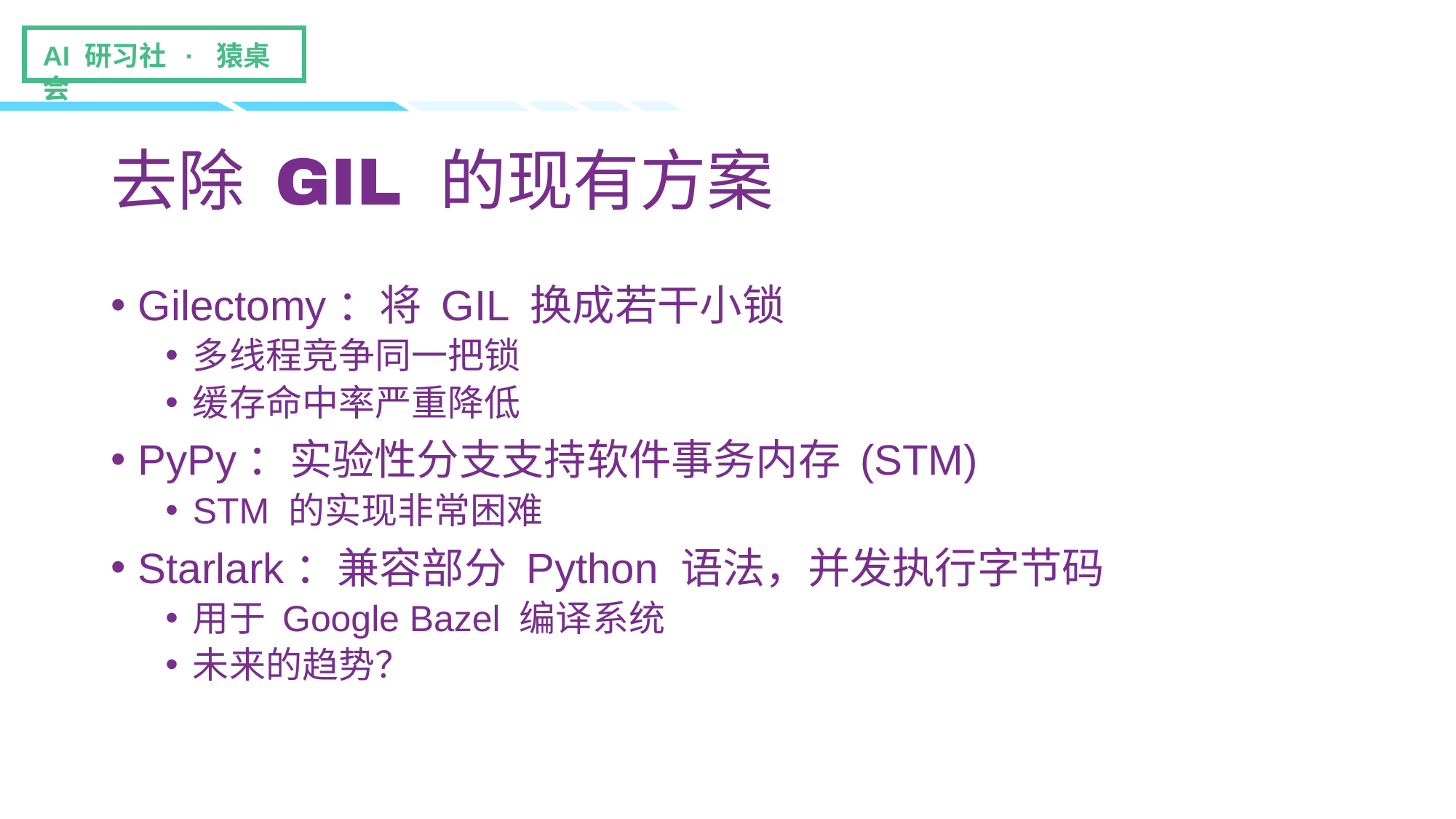

# 去除 GIL 的现有方案
Gilectomy：将 GIL 换成若干小锁
多线程竞争同一把锁
缓存命中率严重降低
PyPy：实验性分支支持软件事务内存 (STM)
STM 的实现非常困难
Starlark：兼容部分 Python 语法，并发执行字节码
用于 Google Bazel 编译系统
未来的趋势？